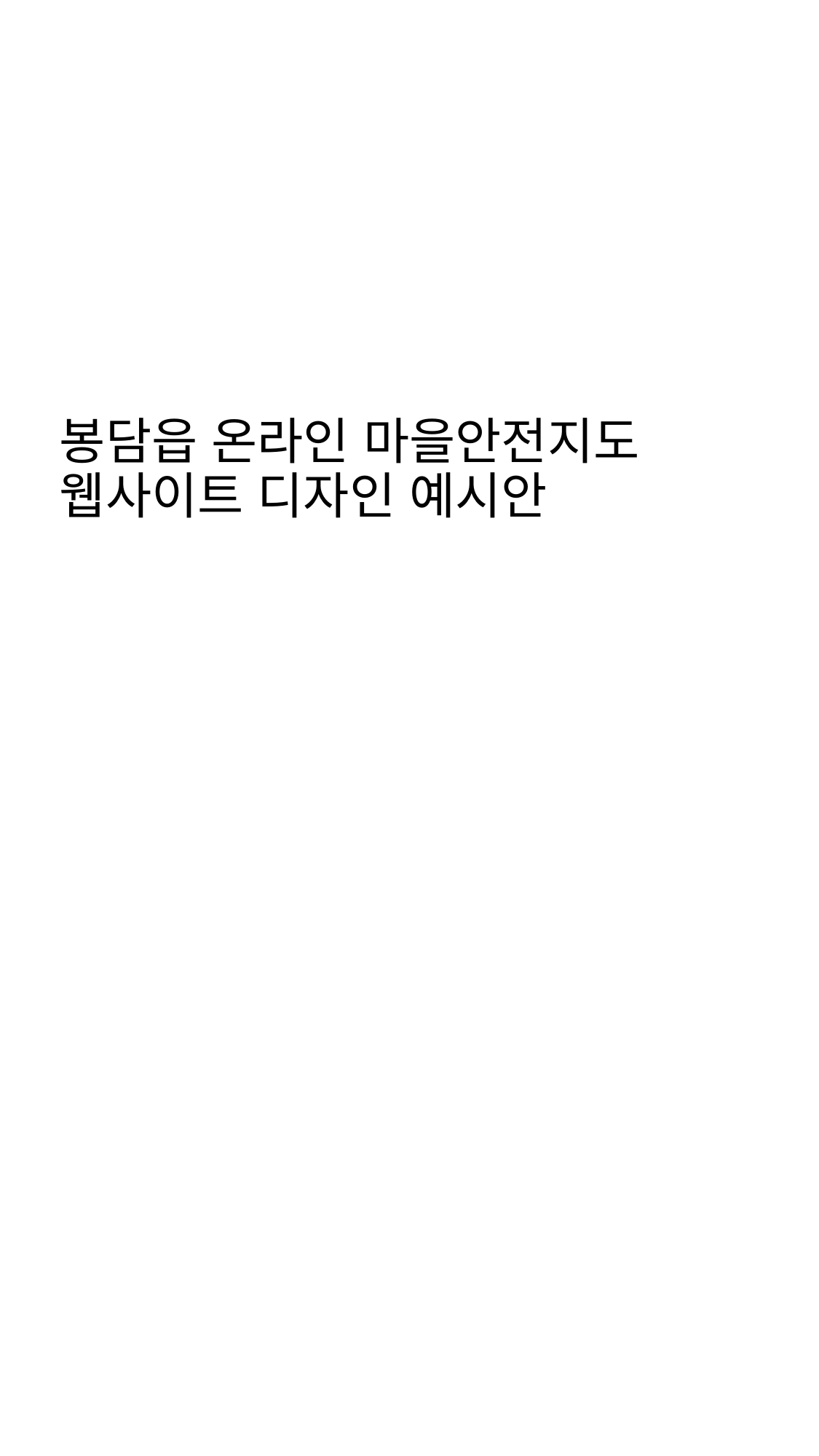

# 봉담읍 온라인 마을안전지도 웹사이트 디자인 예시안